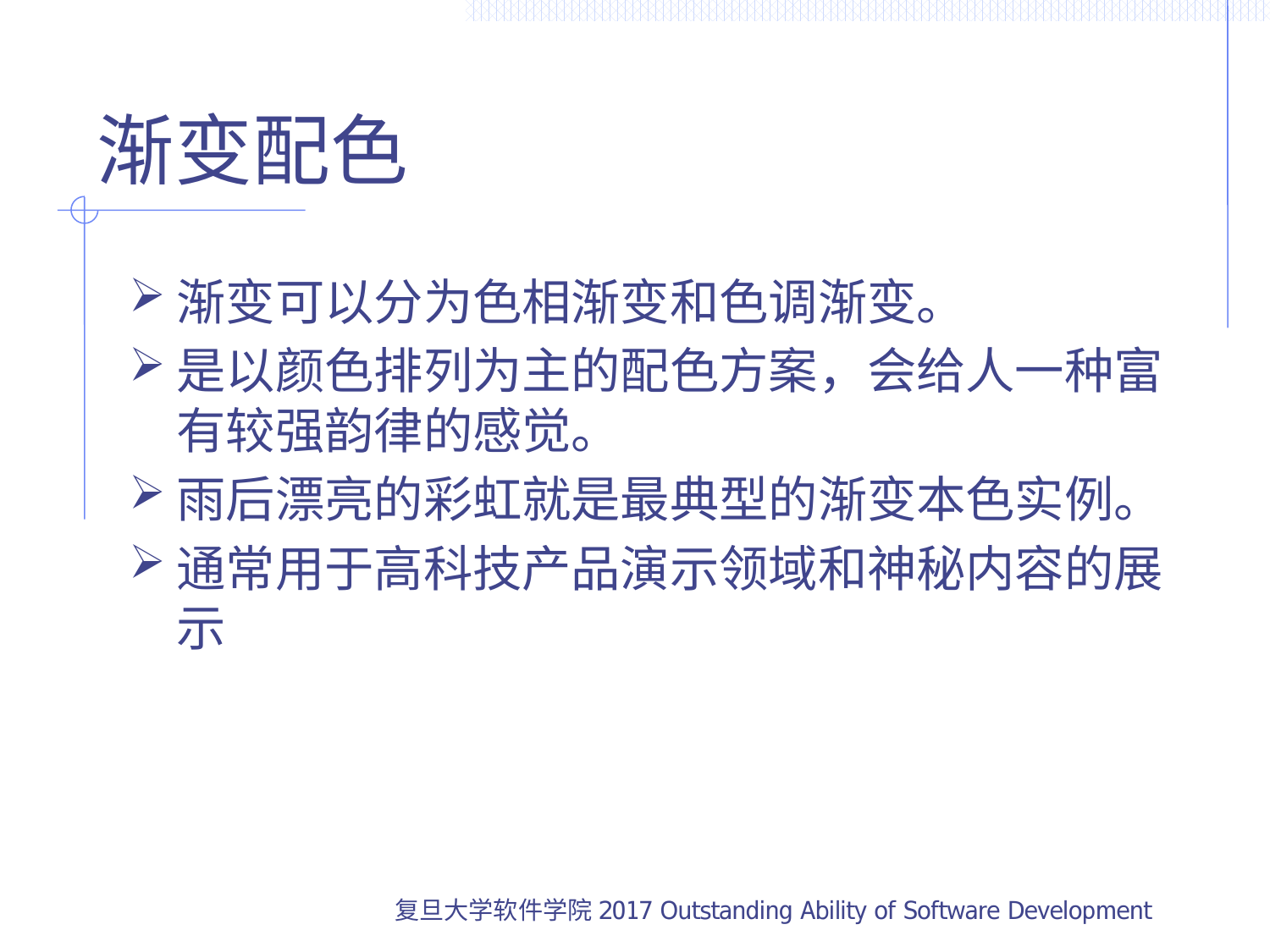

# 渐变配色
渐变可以分为色相渐变和色调渐变。
是以颜色排列为主的配色方案，会给人一种富有较强韵律的感觉。
雨后漂亮的彩虹就是最典型的渐变本色实例。
通常用于高科技产品演示领域和神秘内容的展示